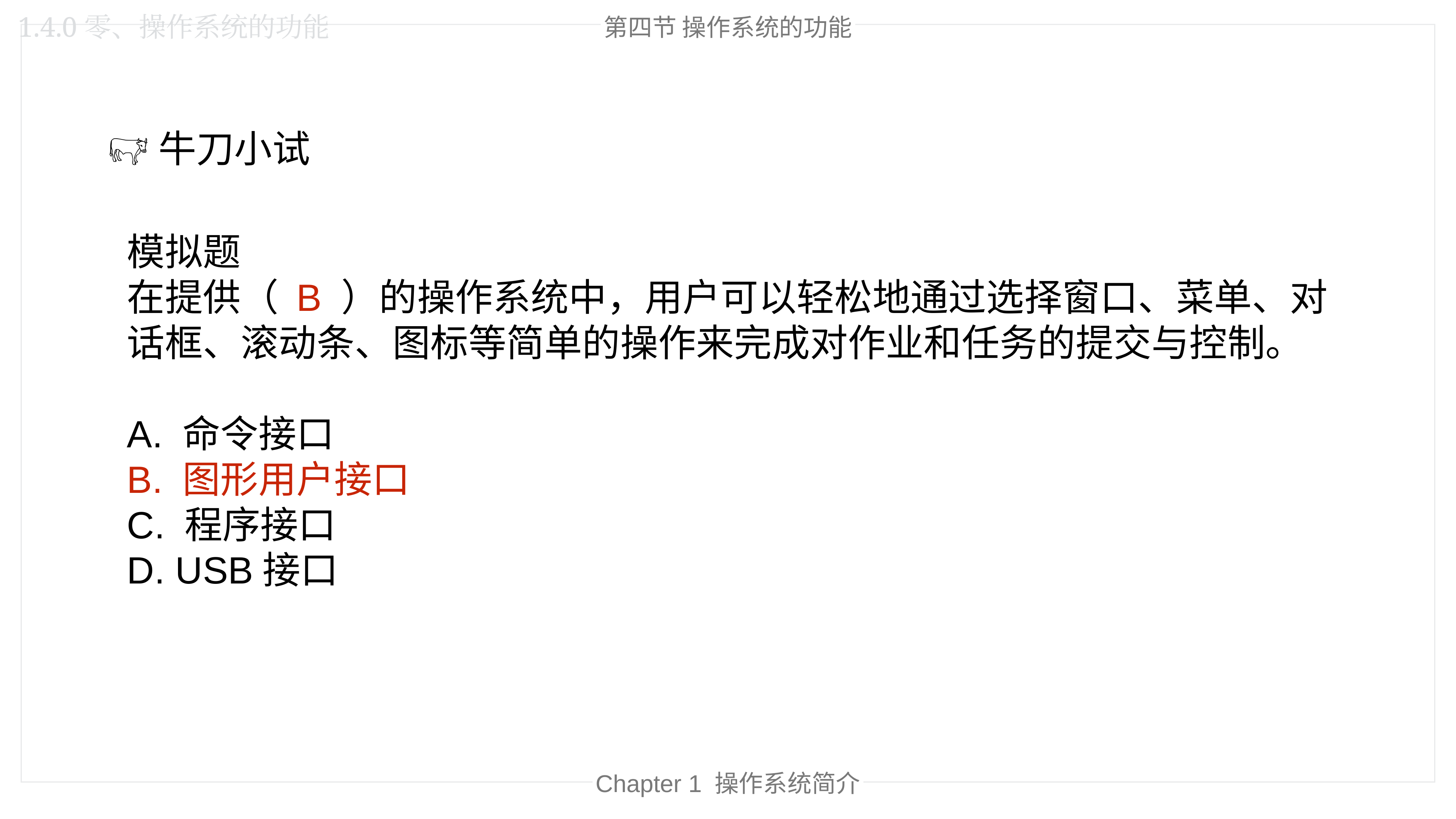

1.4.0零、操作系统的功能
第四节 操作系统的功能
🐂牛刀小试
模拟题
在提供（ B ）的操作系统中，用户可以轻松地通过选择窗口、菜单、对话框、滚动条、图标等简单的操作来完成对作业和任务的提交与控制。

A. 命令接口
B. 图形用户接口
C. 程序接口
D. USB接口
Chapter 1 操作系统简介